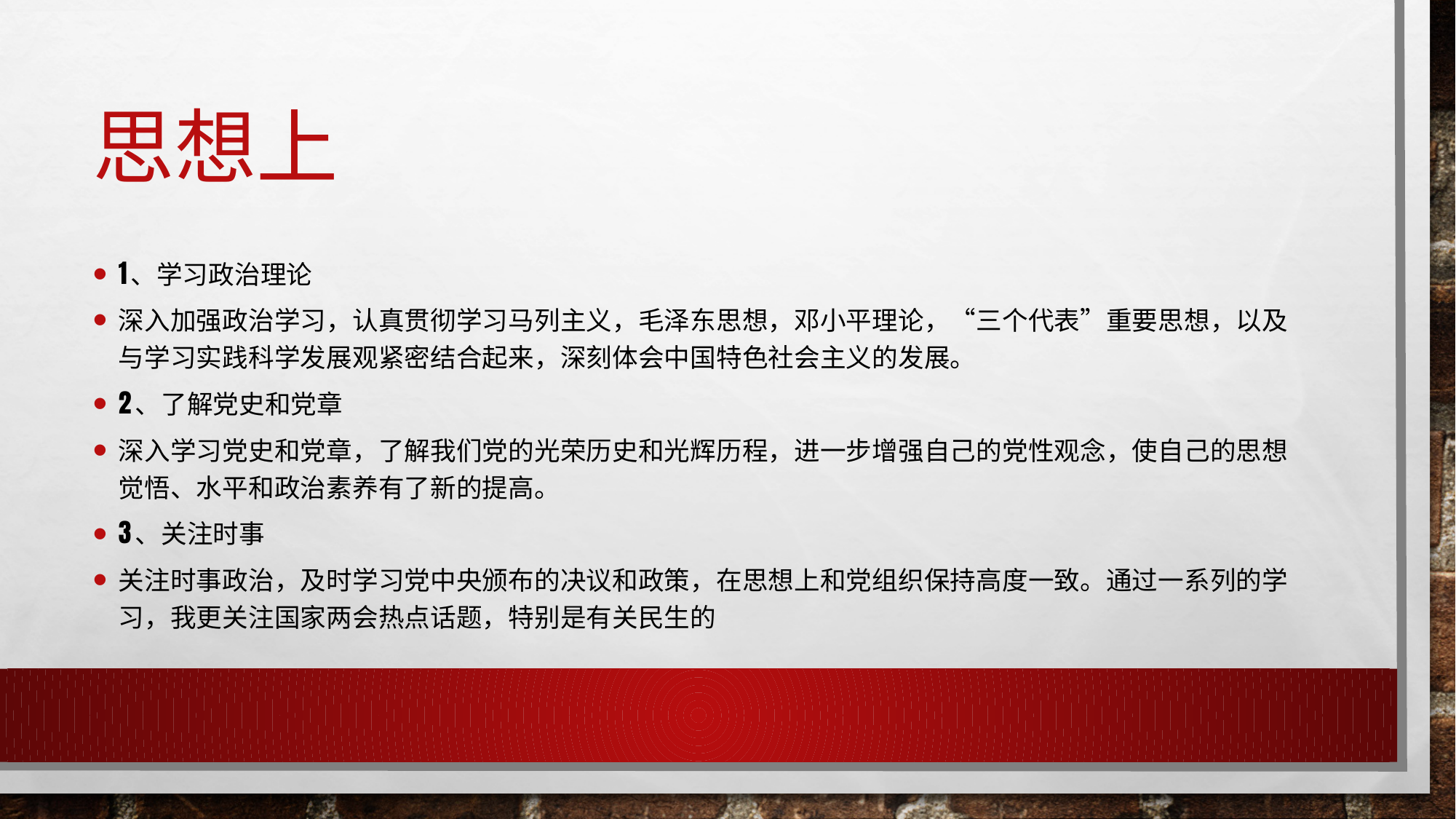

# 思想上
1、学习政治理论
深入加强政治学习，认真贯彻学习马列主义，毛泽东思想，邓小平理论，“三个代表”重要思想，以及与学习实践科学发展观紧密结合起来，深刻体会中国特色社会主义的发展。
2、了解党史和党章
深入学习党史和党章，了解我们党的光荣历史和光辉历程，进一步增强自己的党性观念，使自己的思想觉悟、水平和政治素养有了新的提高。
3、关注时事
关注时事政治，及时学习党中央颁布的决议和政策，在思想上和党组织保持高度一致。通过一系列的学习，我更关注国家两会热点话题，特别是有关民生的